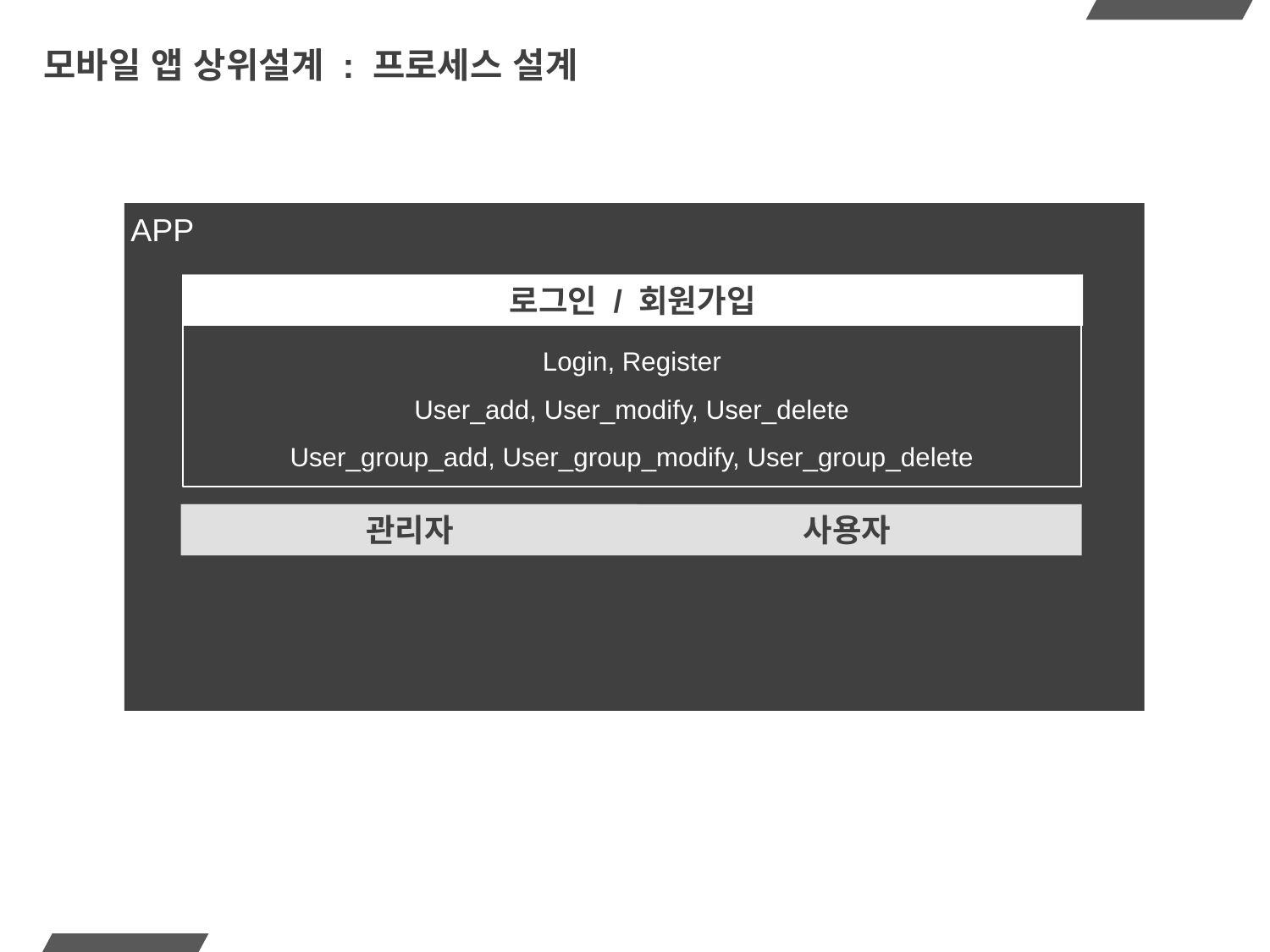

# 모바일 앱 상위설계 : 프로세스 설계
APP

로그인 / 회원가입

Login, Register
User_add, User_modify, User_delete
User_group_add, User_group_modify, User_group_delete
사용자

관리자